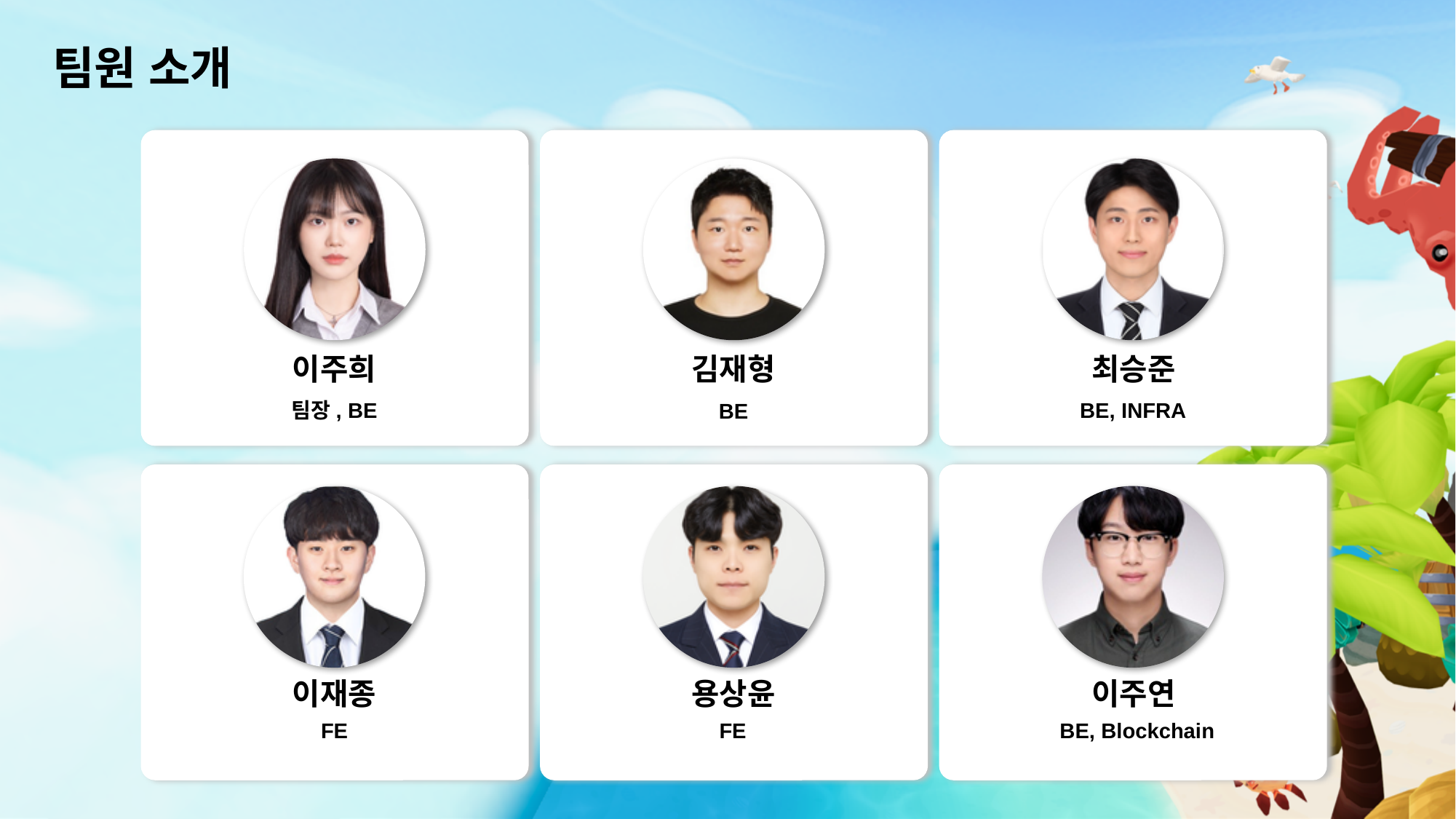

팀원 소개

이주희
김재형
최승준
팀장, BE
BE, INFRA
BE

이재종
용상윤
이주연
FE
FE
BE, Blockchain